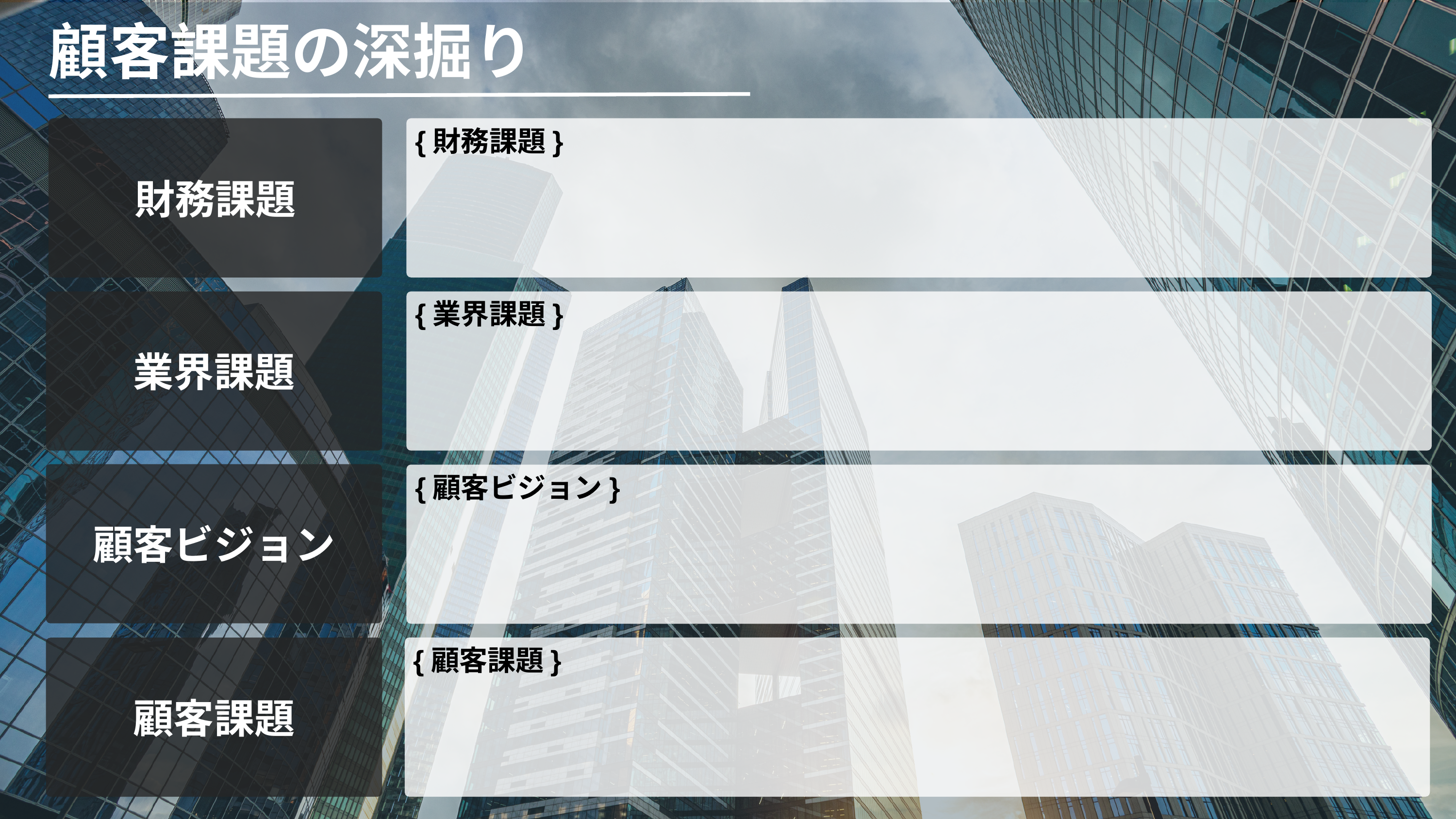

顧客課題の深掘り

財務課題
{財務課題}
業界課題
{業界課題}
顧客ビジョン
{顧客ビジョン}
{顧客課題}
顧客課題